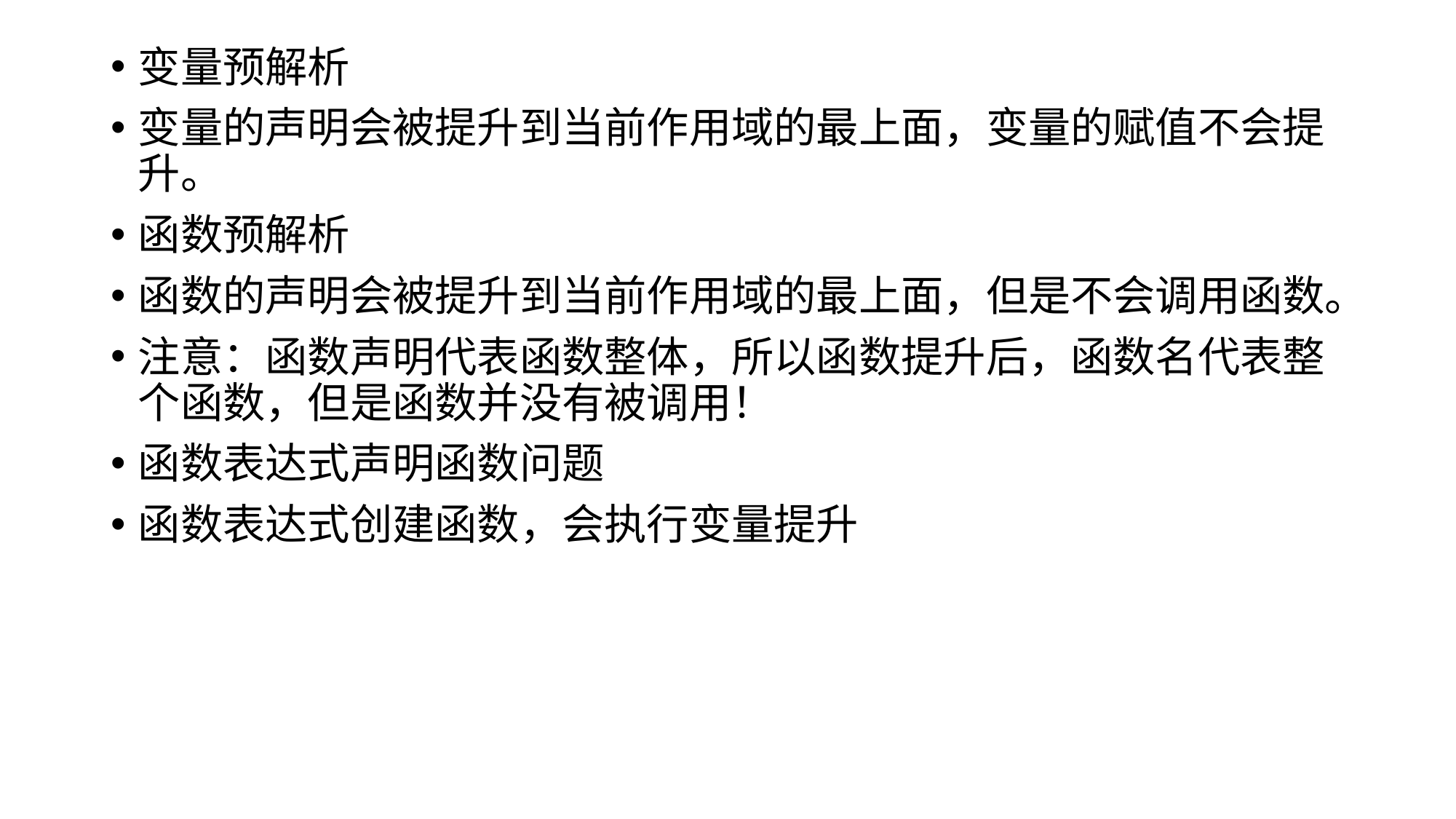

变量预解析
变量的声明会被提升到当前作用域的最上面，变量的赋值不会提升。
函数预解析
函数的声明会被提升到当前作用域的最上面，但是不会调用函数。
注意：函数声明代表函数整体，所以函数提升后，函数名代表整个函数，但是函数并没有被调用！
函数表达式声明函数问题
函数表达式创建函数，会执行变量提升